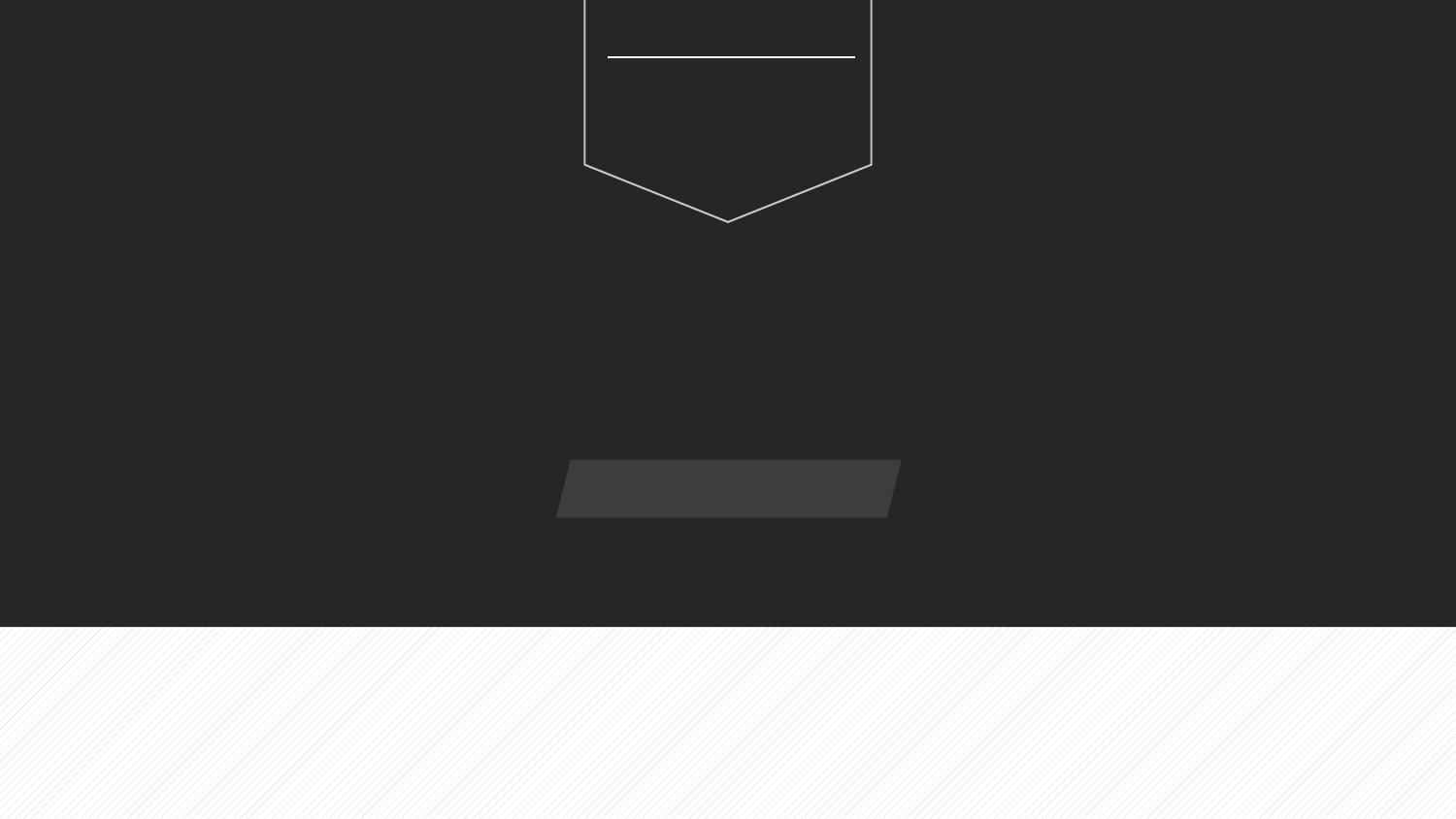

모바일 프로그래밍
박혜림 노아영

‘TeaTime’

teamProject 최종발표